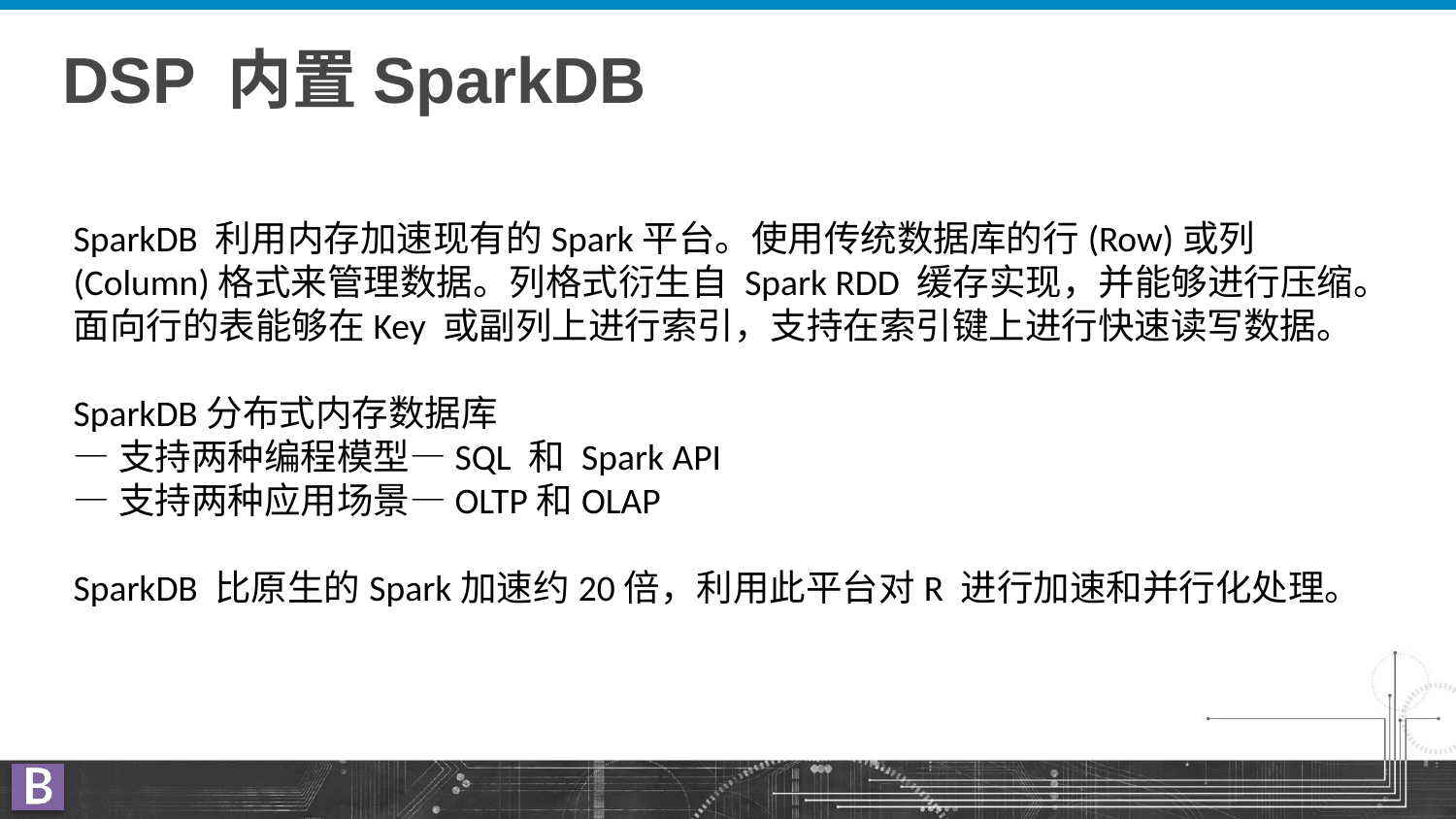

# DSP 内置SparkDB
SparkDB 利用内存加速现有的Spark平台。使用传统数据库的行(Row)或列(Column)格式来管理数据。列格式衍生自 Spark RDD 缓存实现，并能够进行压缩。面向行的表能够在Key 或副列上进行索引，支持在索引键上进行快速读写数据。

SparkDB分布式内存数据库
—支持两种编程模型—SQL 和 Spark API
—支持两种应用场景—OLTP和OLAP

SparkDB 比原生的Spark加速约20倍，利用此平台对R 进行加速和并行化处理。